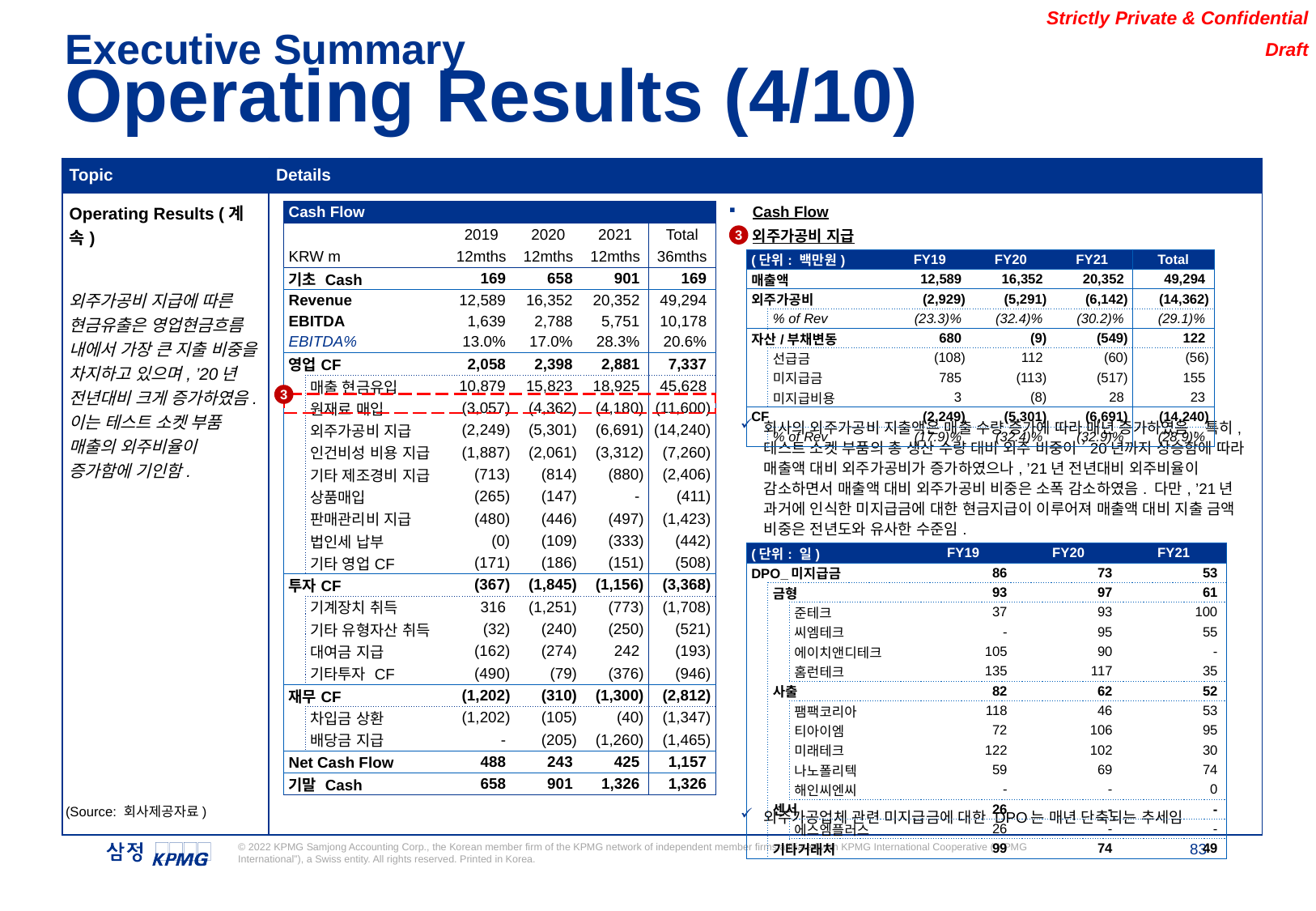

Executive Summary
Operating Results (4/10)
| Topic | Details |
| --- | --- |
| Operating Results (계속) 외주가공비 지급에 따른 현금유출은 영업현금흐름 내에서 가장 큰 지출 비중을 차지하고 있으며, ’20년 전년대비 크게 증가하였음. 이는 테스트 소켓 부품 매출의 외주비율이 증가함에 기인함. | Cash Flow 외주가공비 지급 회사의 외주가공비 지출액은 매출 수량 증가에 따라 매년 증가하였음. 특히, 테스트 소켓 부품의 총 생산 수량 대비 외주 비중이 ’20년까지 상승함에 따라 매출액 대비 외주가공비가 증가하였으나, ’21년 전년대비 외주비율이 감소하면서 매출액 대비 외주가공비 비중은 소폭 감소하였음. 다만, ’21년 과거에 인식한 미지급금에 대한 현금지급이 이루어져 매출액 대비 지출 금액 비중은 전년도와 유사한 수준임. 외주가공업체 관련 미지급금에 대한 DPO는 매년 단축되는 추세임 |
| Cash Flow |  |  |  |  |  |  |
| --- | --- | --- | --- | --- | --- | --- |
|  |  |  | 2019 | 2020 | 2021 | Total |
| KRW m |  |  | 12mths | 12mths | 12mths | 36mths |
| 기초 Cash |  |  | 169 | 658 | 901 | 169 |
| Revenue |  |  | 12,589 | 16,352 | 20,352 | 49,294 |
| EBITDA |  |  | 1,639 | 2,788 | 5,751 | 10,178 |
| EBITDA% |  |  | 13.0% | 17.0% | 28.3% | 20.6% |
| 영업CF |  |  | 2,058 | 2,398 | 2,881 | 7,337 |
|  | 매출 현금유입 |  | 10,879 | 15,823 | 18,925 | 45,628 |
|  | 원재료 매입 |  | (3,057) | (4,362) | (4,180) | (11,600) |
|  | 외주가공비 지급 |  | (2,249) | (5,301) | (6,691) | (14,240) |
|  | 인건비성 비용 지급 |  | (1,887) | (2,061) | (3,312) | (7,260) |
|  | 기타 제조경비 지급 |  | (713) | (814) | (880) | (2,406) |
|  | 상품매입 |  | (265) | (147) | - | (411) |
|  | 판매관리비 지급 |  | (480) | (446) | (497) | (1,423) |
|  | 법인세 납부 |  | (0) | (109) | (333) | (442) |
|  | 기타 영업CF |  | (171) | (186) | (151) | (508) |
| 투자CF |  |  | (367) | (1,845) | (1,156) | (3,368) |
|  | 기계장치 취득 |  | 316 | (1,251) | (773) | (1,708) |
|  | 기타 유형자산 취득 |  | (32) | (240) | (250) | (521) |
|  | 대여금 지급 |  | (162) | (274) | 242 | (193) |
|  | 기타투자 CF |  | (490) | (79) | (376) | (946) |
| 재무CF |  |  | (1,202) | (310) | (1,300) | (2,812) |
|  | 차입금 상환 |  | (1,202) | (105) | (40) | (1,347) |
|  | 배당금 지급 |  | - | (205) | (1,260) | (1,465) |
| Net Cash Flow |  |  | 488 | 243 | 425 | 1,157 |
| 기말 Cash |  |  | 658 | 901 | 1,326 | 1,326 |
3
| (단위: 백만원) |  |  | FY19 | FY20 | FY21 | Total |
| --- | --- | --- | --- | --- | --- | --- |
| 매출액 |  |  | 12,589 | 16,352 | 20,352 | 49,294 |
| 외주가공비 |  |  | (2,929) | (5,291) | (6,142) | (14,362) |
|  | % of Rev |  | (23.3)% | (32.4)% | (30.2)% | (29.1)% |
| 자산/부채변동 |  |  | 680 | (9) | (549) | 122 |
|  | 선급금 |  | (108) | 112 | (60) | (56) |
|  | 미지급금 |  | 785 | (113) | (517) | 155 |
|  | 미지급비용 |  | 3 | (8) | 28 | 23 |
| CF |  |  | (2,249) | (5,301) | (6,691) | (14,240) |
|  | % of Rev |  | (17.9)% | (32.4)% | (32.9)% | (28.9)% |
3

| (단위: 일) |  |  |  | FY19 | FY20 | FY21 |
| --- | --- | --- | --- | --- | --- | --- |
| DPO\_미지급금 |  |  |  | 86 | 73 | 53 |
|  | 금형 |  |  | 93 | 97 | 61 |
|  |  | 준테크 |  | 37 | 93 | 100 |
|  |  | 씨엠테크 |  | - | 95 | 55 |
|  |  | 에이치앤디테크 |  | 105 | 90 | - |
|  |  | 홈런테크 |  | 135 | 117 | 35 |
|  | 사출 |  |  | 82 | 62 | 52 |
|  |  | 팸팩코리아 |  | 118 | 46 | 53 |
|  |  | 티아이엠 |  | 72 | 106 | 95 |
|  |  | 미래테크 |  | 122 | 102 | 30 |
|  |  | 나노폴리텍 |  | 59 | 69 | 74 |
|  |  | 해인씨엔씨 |  | - | - | 0 |
|  | 센서 |  |  | 26 | - | - |
|  |  | 에스엠플러스 |  | 26 | - | - |
|  | 기타거래처 |  |  | 99 | 74 | 49 |
(Source: 회사제공자료)